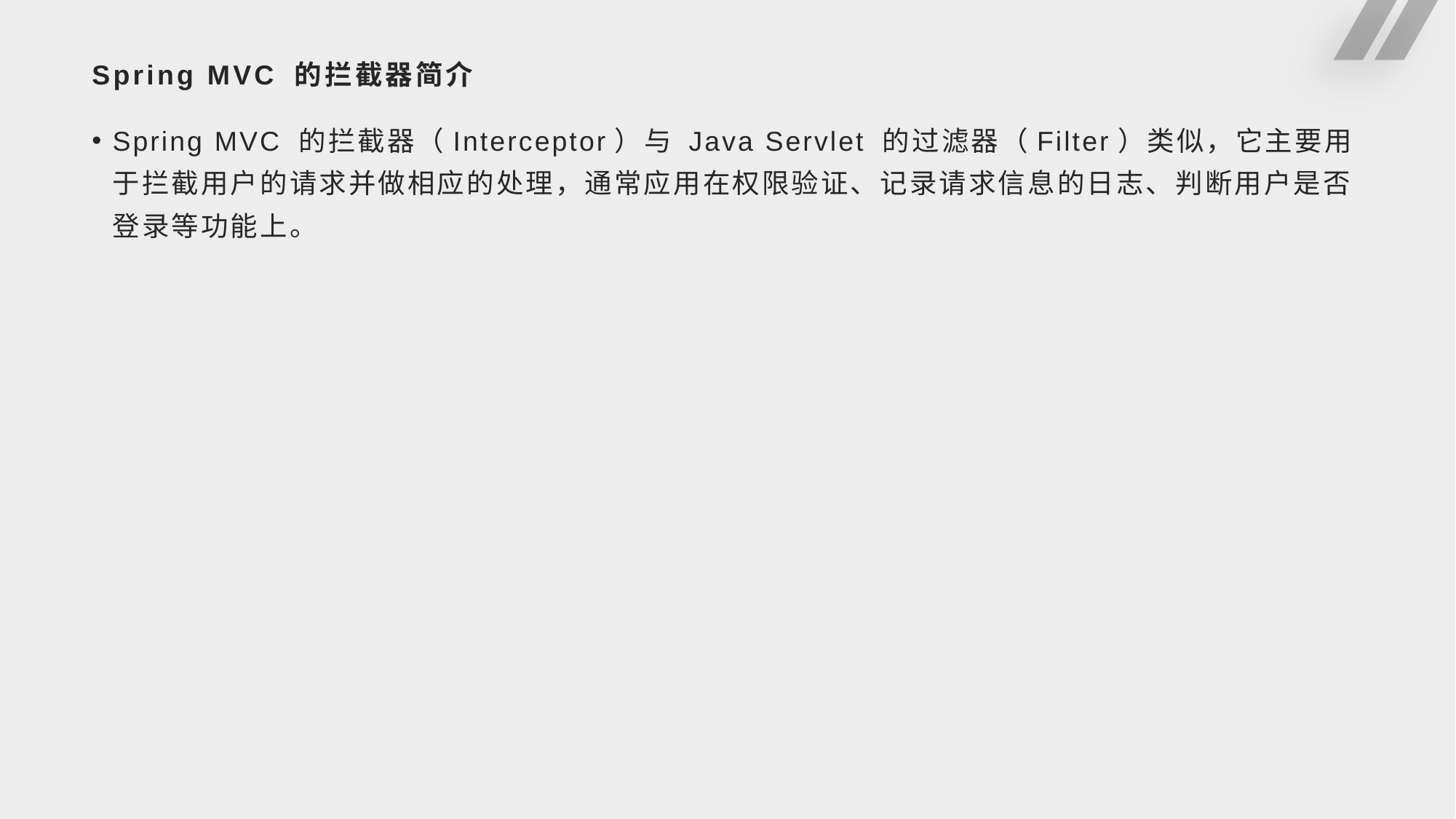

# Spring MVC 的拦截器简介
Spring MVC 的拦截器（Interceptor）与 Java Servlet 的过滤器（Filter）类似，它主要用于拦截用户的请求并做相应的处理，通常应用在权限验证、记录请求信息的日志、判断用户是否登录等功能上。